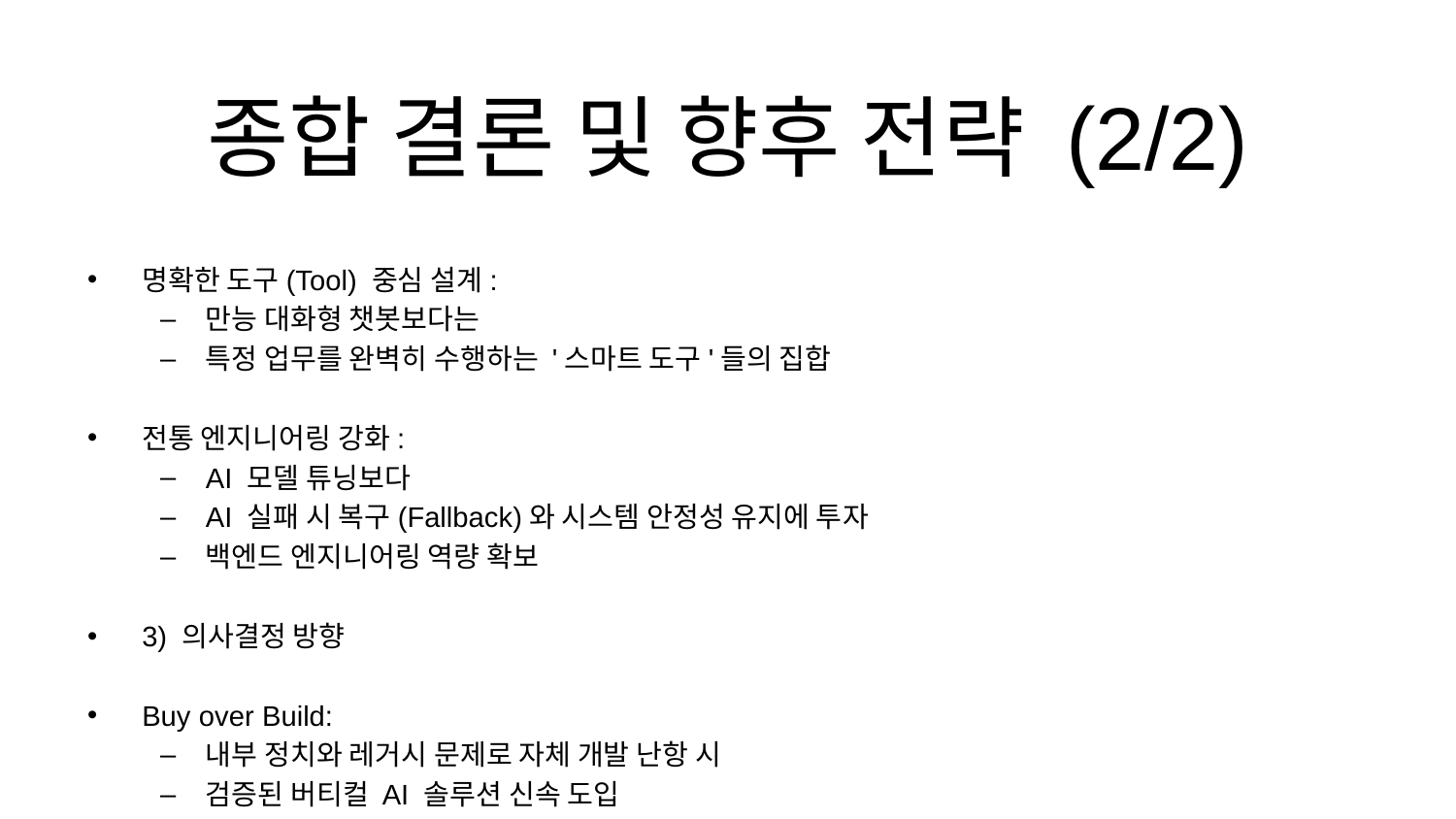

# 종합 결론 및 향후 전략 (2/2)
명확한 도구(Tool) 중심 설계:
만능 대화형 챗봇보다는
특정 업무를 완벽히 수행하는 '스마트 도구'들의 집합

전통 엔지니어링 강화:
AI 모델 튜닝보다
AI 실패 시 복구(Fallback)와 시스템 안정성 유지에 투자
백엔드 엔지니어링 역량 확보

3) 의사결정 방향

Buy over Build:
내부 정치와 레거시 문제로 자체 개발 난항 시
검증된 버티컬 AI 솔루션 신속 도입
'학습 격차' 해소